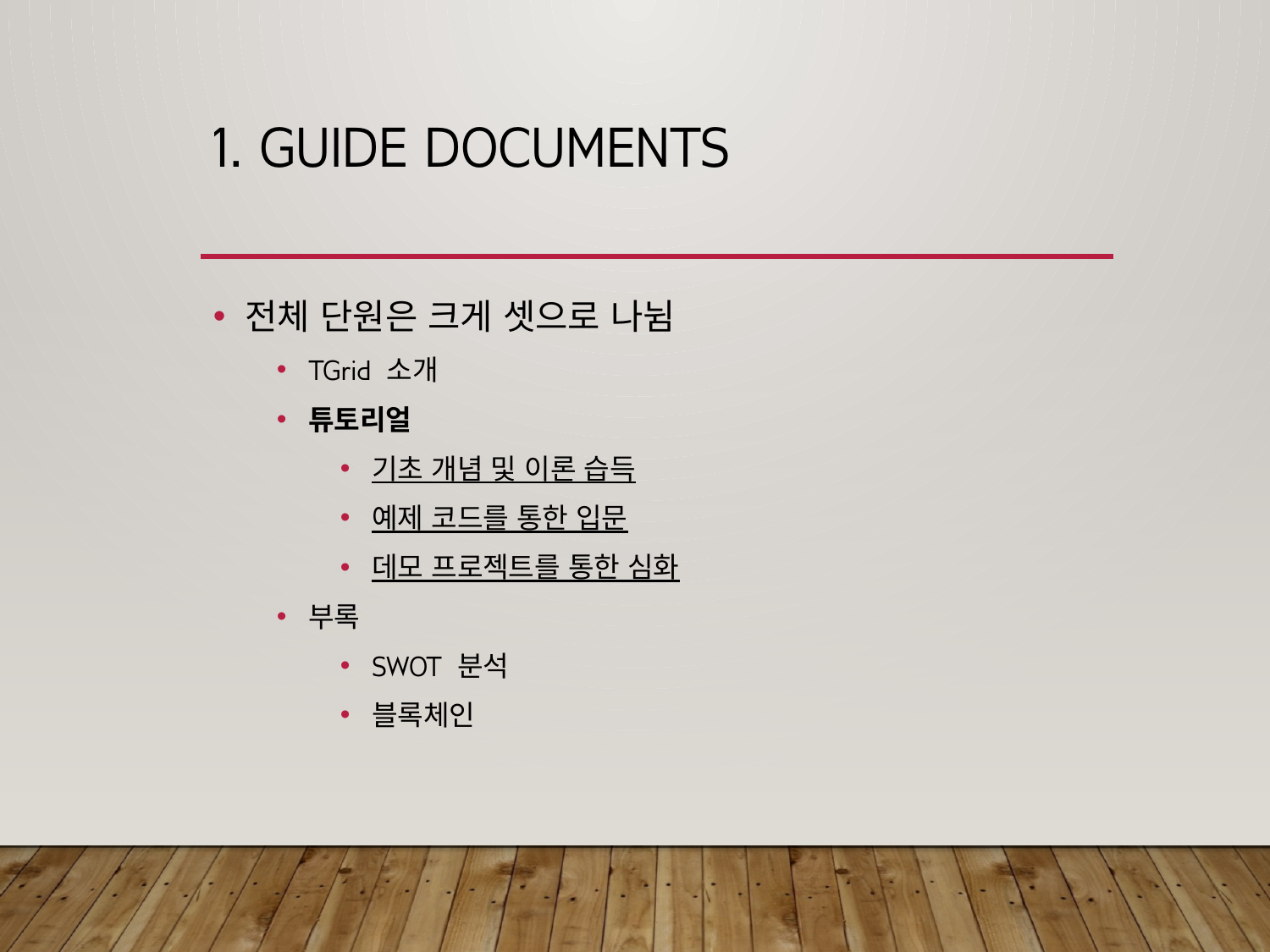

# 1. Guide Documents
전체 단원은 크게 셋으로 나뉨
TGrid 소개
튜토리얼
기초 개념 및 이론 습득
예제 코드를 통한 입문
데모 프로젝트를 통한 심화
부록
SWOT 분석
블록체인